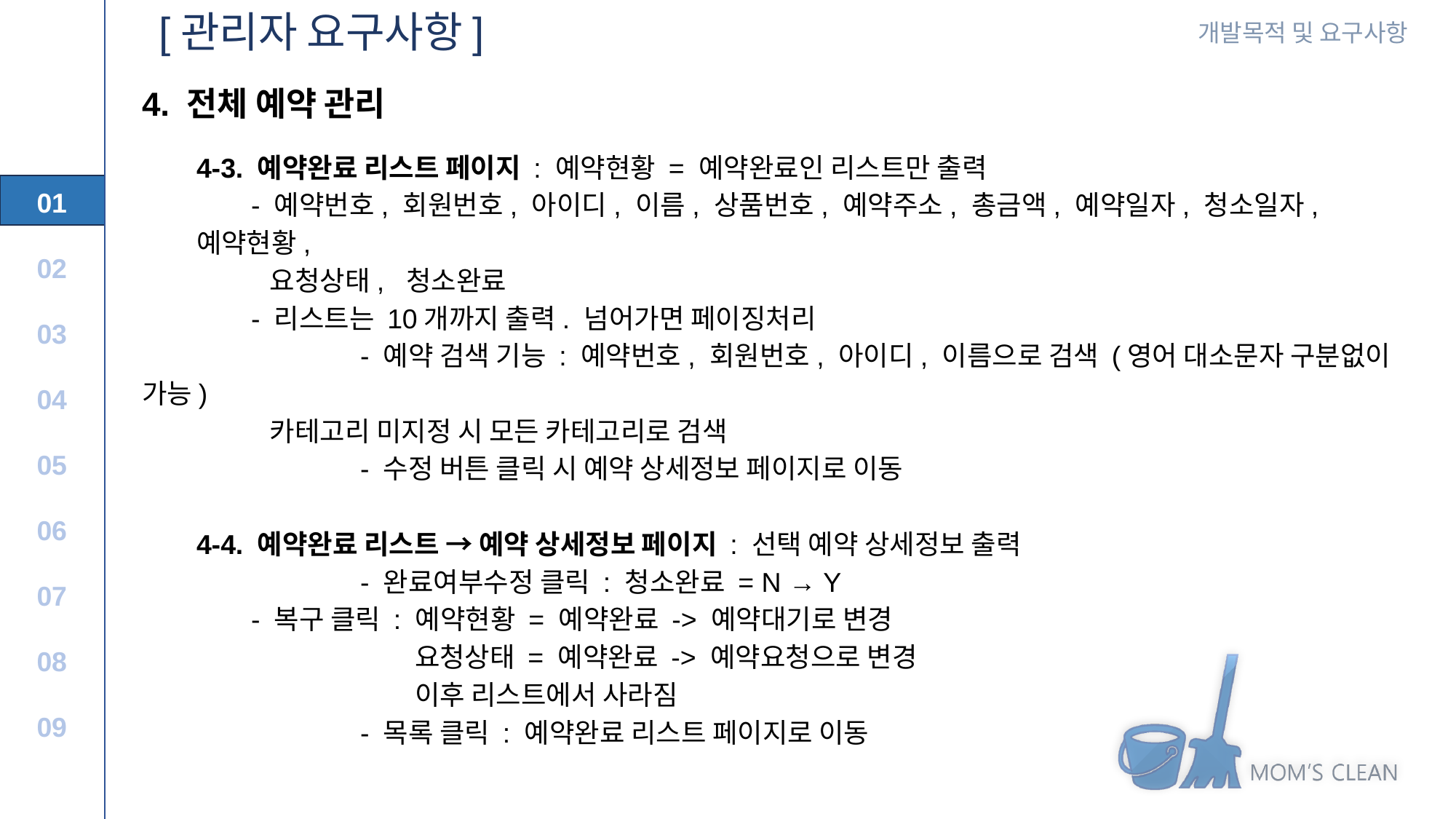

[관리자 요구사항]

4. 전체 예약 관리

4-3. 예약완료 리스트 페이지 : 예약현황 = 예약완료인 리스트만 출력
- 예약번호, 회원번호, 아이디, 이름, 상품번호, 예약주소, 총금액, 예약일자, 청소일자, 예약현황,
  요청상태,  청소완료
- 리스트는 10개까지 출력. 넘어가면 페이징처리
		- 예약 검색 기능 : 예약번호, 회원번호, 아이디, 이름으로 검색 (영어 대소문자 구분없이 가능)
  카테고리 미지정 시 모든 카테고리로 검색
		- 수정 버튼 클릭 시 예약 상세정보 페이지로 이동

4-4. 예약완료 리스트 → 예약 상세정보 페이지 : 선택 예약 상세정보 출력
		- 완료여부수정 클릭 : 청소완료 = N → Y
- 복구 클릭 : 예약현황 = 예약완료 -> 예약대기로 변경
요청상태 = 예약완료 -> 예약요청으로 변경
이후 리스트에서 사라짐
		- 목록 클릭 : 예약완료 리스트 페이지로 이동